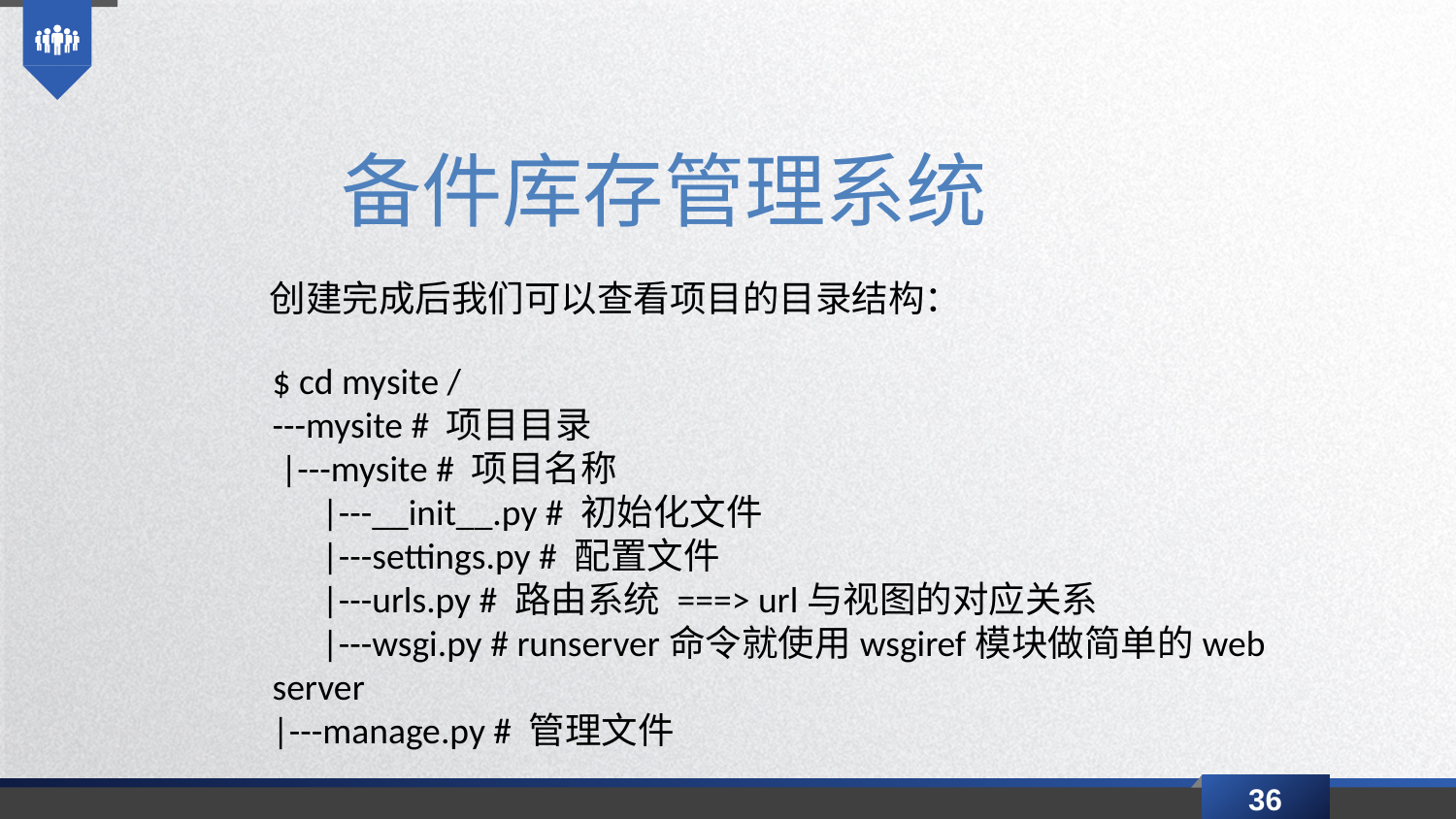

备件库存管理系统
创建完成后我们可以查看项目的目录结构：
$ cd mysite /
---mysite # 项目目录
 |---mysite # 项目名称
      |---__init__.py # 初始化文件
      |---settings.py # 配置文件
      |---urls.py # 路由系统 ===> url与视图的对应关系
      |---wsgi.py # runserver命令就使用wsgiref模块做简单的web server
|---manage.py # 管理文件

36